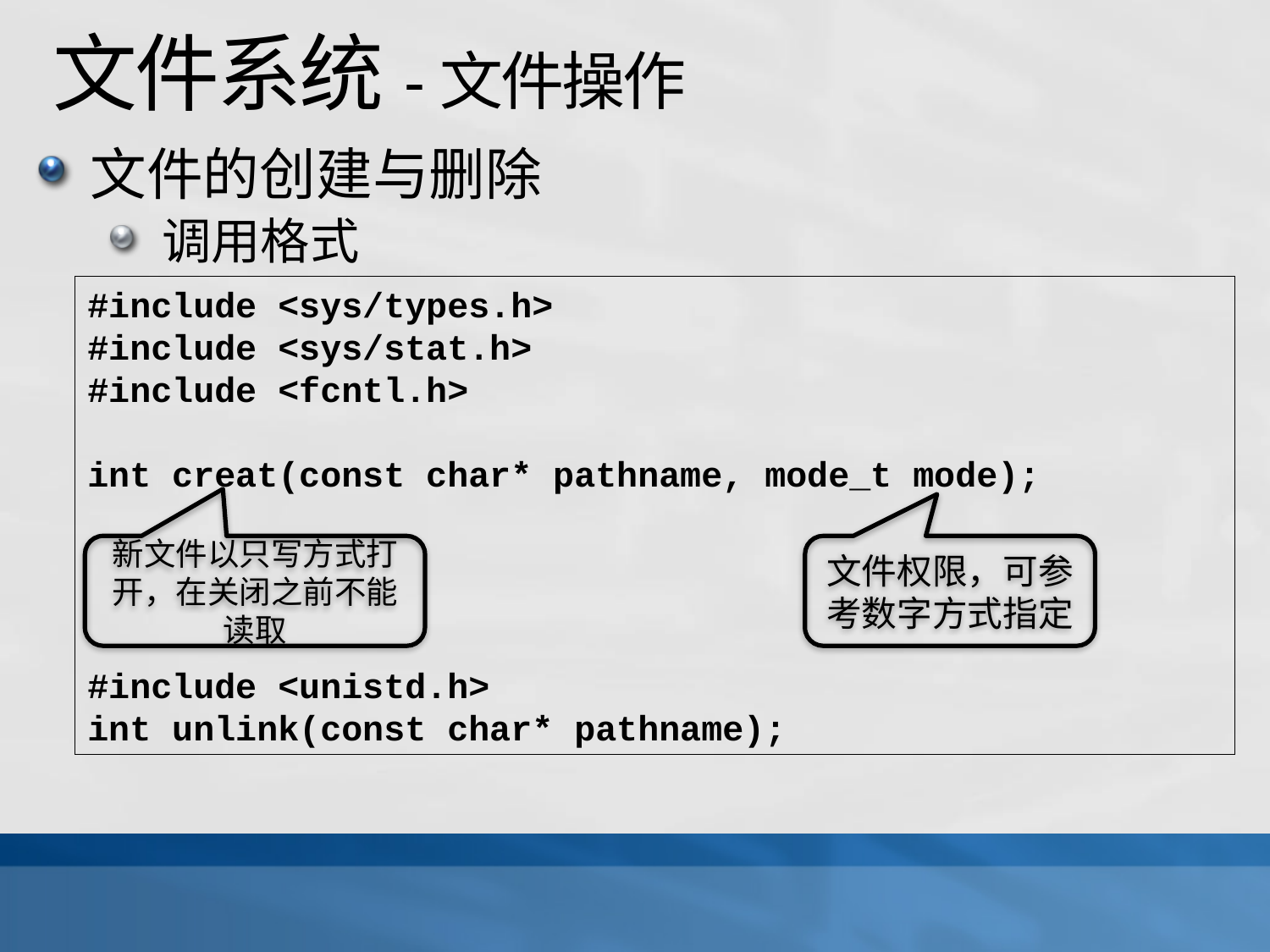

# 文件系统-文件操作
文件的创建与删除
调用格式

#include <sys/types.h>
#include <sys/stat.h>
#include <fcntl.h>

int creat(const char* pathname, mode_t mode);

#include <unistd.h>
int unlink(const char* pathname);
新文件以只写方式打开，在关闭之前不能读取
文件权限，可参考数字方式指定